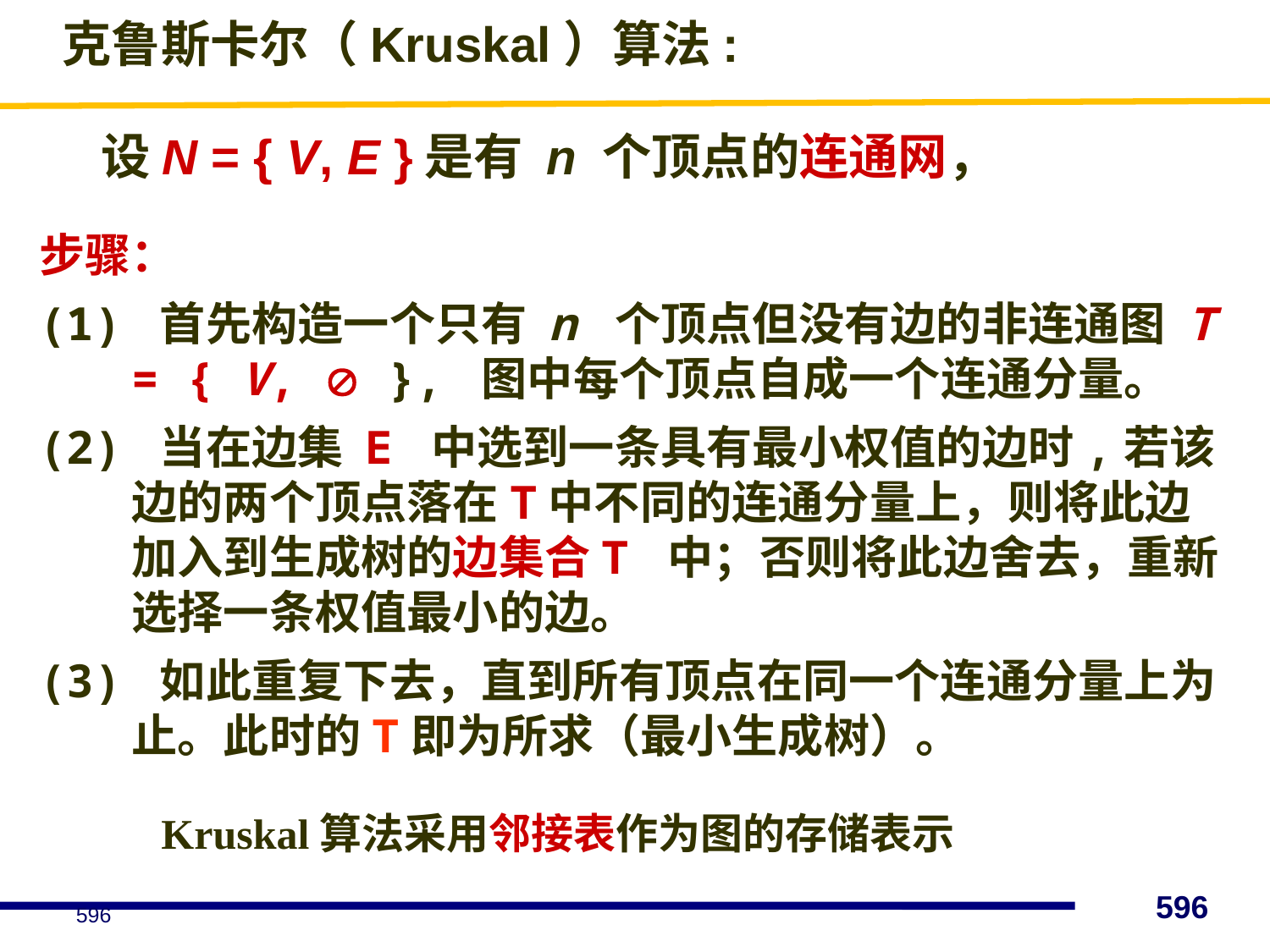

# 克鲁斯卡尔（Kruskal）算法:
设N = { V, E }是有 n 个顶点的连通网，
步骤：
(1) 首先构造一个只有 n 个顶点但没有边的非连通图 T = { V, ∅ }, 图中每个顶点自成一个连通分量。
(2) 当在边集 E 中选到一条具有最小权值的边时,若该边的两个顶点落在T中不同的连通分量上，则将此边加入到生成树的边集合T 中；否则将此边舍去，重新选择一条权值最小的边。
(3) 如此重复下去，直到所有顶点在同一个连通分量上为止。此时的T即为所求（最小生成树）。
Kruskal算法采用邻接表作为图的存储表示
596
596